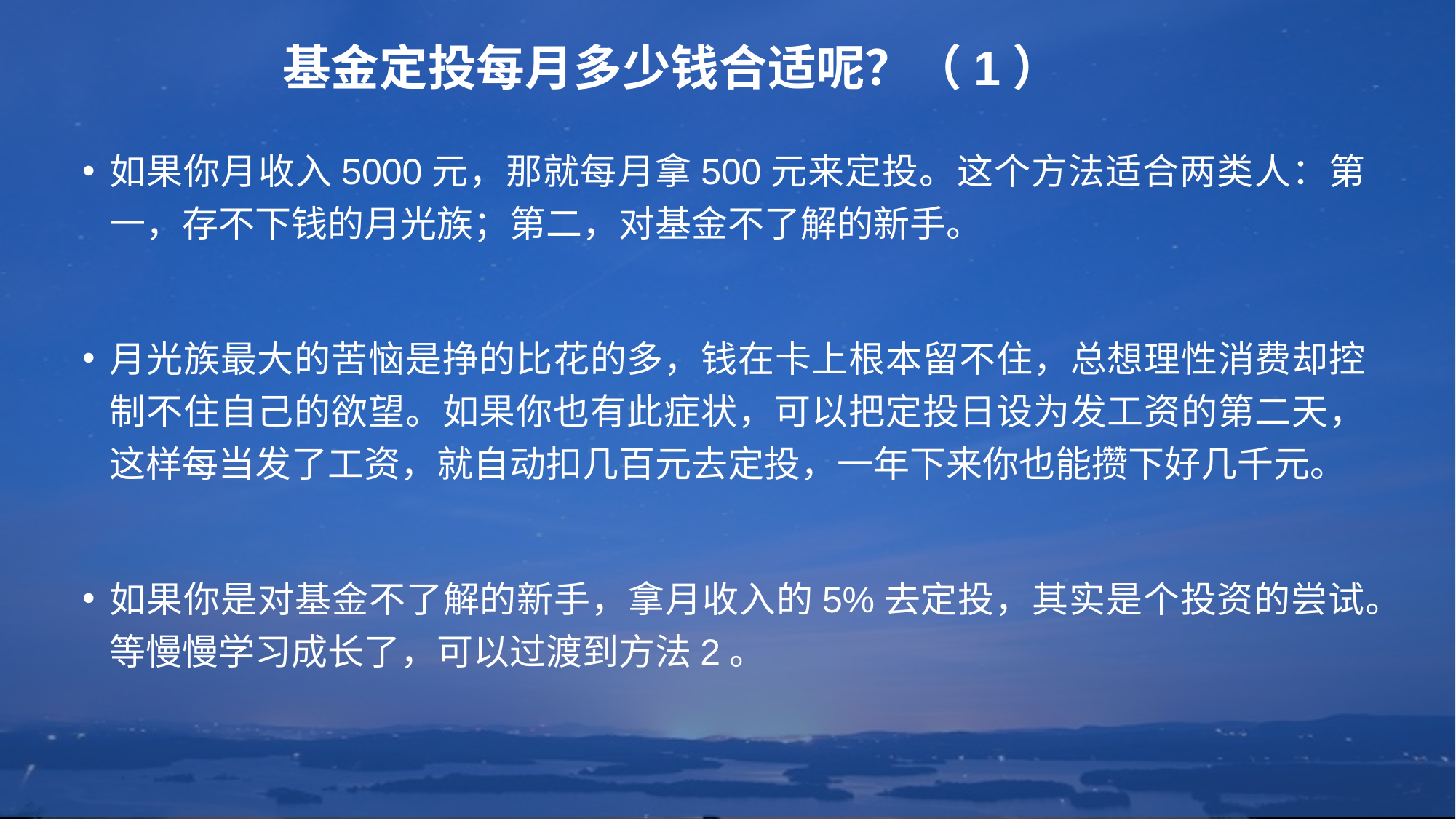

# 基金定投每月多少钱合适呢？（1）
如果你月收入5000元，那就每月拿500元来定投。这个方法适合两类人：第一，存不下钱的月光族；第二，对基金不了解的新手。

月光族最大的苦恼是挣的比花的多，钱在卡上根本留不住，总想理性消费却控制不住自己的欲望。如果你也有此症状，可以把定投日设为发工资的第二天，这样每当发了工资，就自动扣几百元去定投，一年下来你也能攒下好几千元。

如果你是对基金不了解的新手，拿月收入的5%去定投，其实是个投资的尝试。等慢慢学习成长了，可以过渡到方法2。